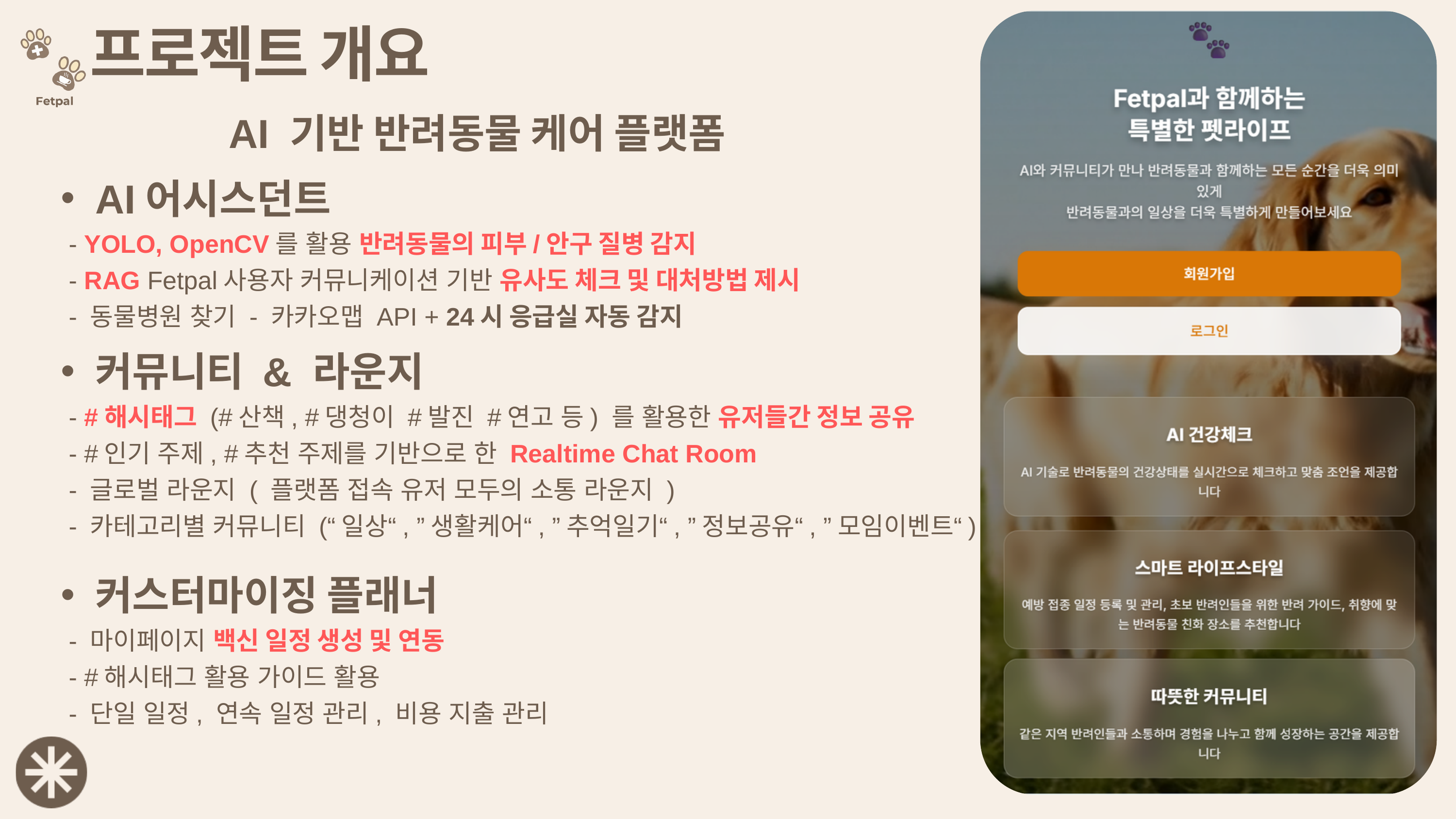

프로젝트 개요

AI 기반 반려동물 케어 플랫폼

AI어시스던트

      - YOLO, OpenCV를 활용 반려동물의 피부/안구 질병 감지

      - RAG Fetpal사용자 커뮤니케이션 기반 유사도 체크 및 대처방법 제시

      - 동물병원 찾기 - 카카오맵 API + 24시 응급실 자동 감지

커뮤니티 & 라운지

      - #해시태그 (#산책, #댕청이 #발진 #연고 등) 를 활용한 유저들간 정보 공유

      - #인기 주제, #추천 주제를 기반으로 한 Realtime Chat Room

      - 글로벌 라운지 ( 플랫폼 접속 유저 모두의 소통 라운지 )

      - 카테고리별 커뮤니티 (“일상“, ”생활케어“, ”추억일기“, ”정보공유“, ”모임이벤트“)

커스터마이징 플래너

      - 마이페이지 백신 일정 생성 및 연동

      - #해시태그 활용 가이드 활용

      - 단일 일정, 연속 일정 관리, 비용 지출 관리